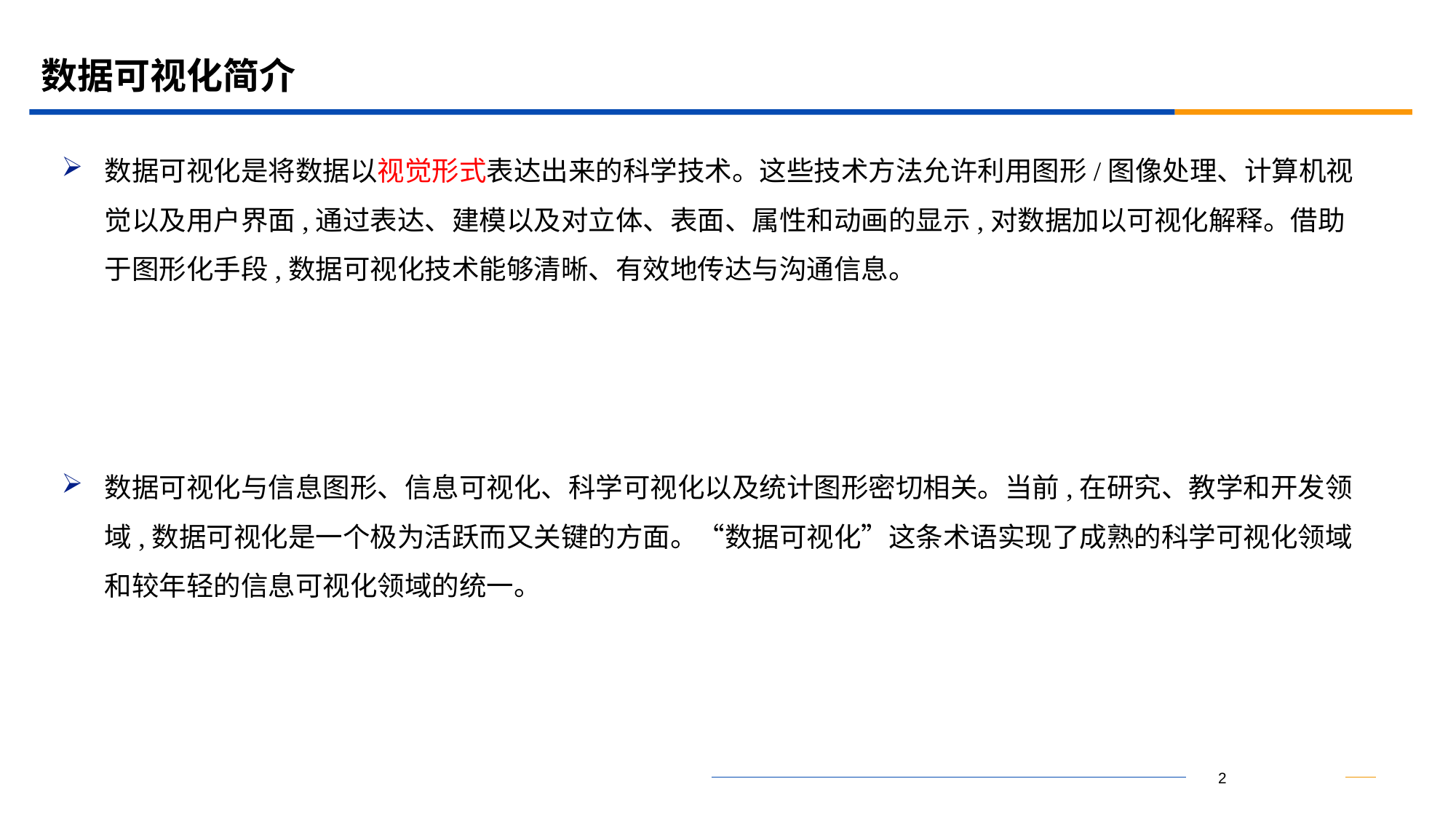

# 数据可视化简介
数据可视化是将数据以视觉形式表达出来的科学技术。这些技术方法允许利用图形/图像处理、计算机视觉以及用户界面,通过表达、建模以及对立体、表面、属性和动画的显示,对数据加以可视化解释。借助于图形化手段,数据可视化技术能够清晰、有效地传达与沟通信息。

数据可视化与信息图形、信息可视化、科学可视化以及统计图形密切相关。当前,在研究、教学和开发领域,数据可视化是一个极为活跃而又关键的方面。“数据可视化”这条术语实现了成熟的科学可视化领域和较年轻的信息可视化领域的统一。